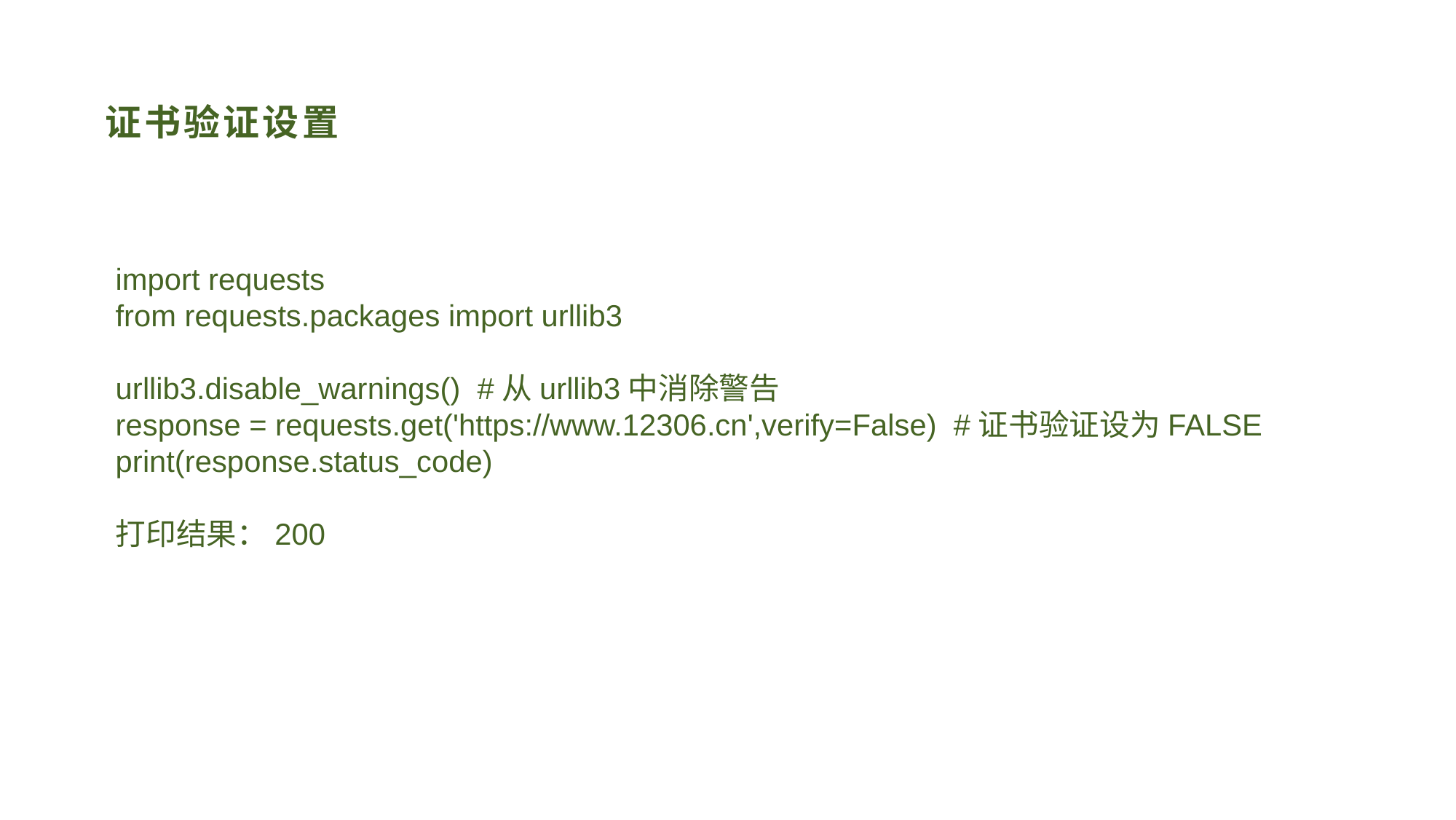

# 证书验证设置

import requests
from requests.packages import urllib3

urllib3.disable_warnings()  #从urllib3中消除警告
response = requests.get('https://www.12306.cn',verify=False)  #证书验证设为FALSE
print(response.status_code)

打印结果：200